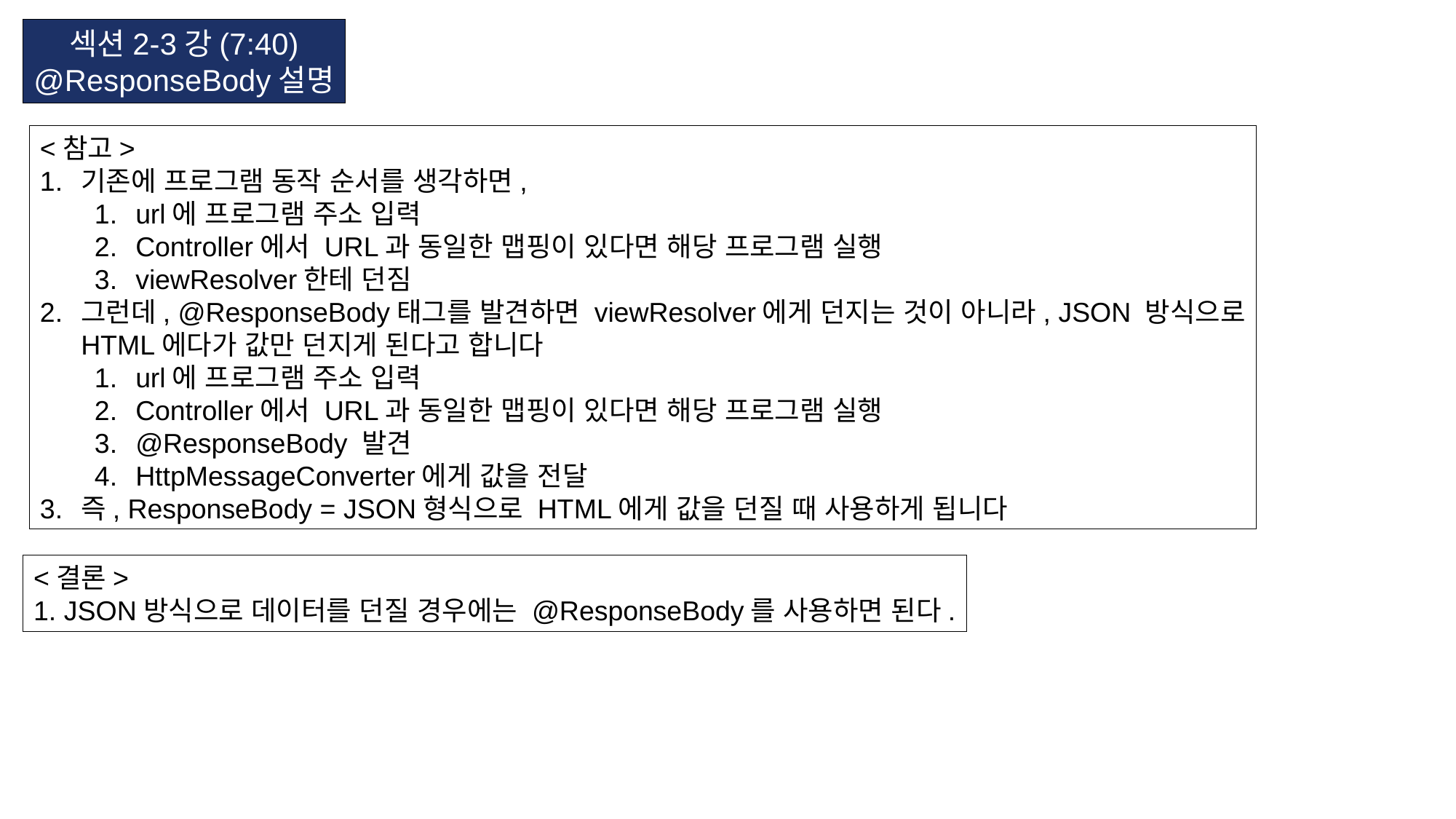

섹션2-3강(7:40)
@ResponseBody설명
<참고>
기존에 프로그램 동작 순서를 생각하면,
url에 프로그램 주소 입력
Controller에서 URL과 동일한 맵핑이 있다면 해당 프로그램 실행
viewResolver한테 던짐
그런데, @ResponseBody태그를 발견하면 viewResolver에게 던지는 것이 아니라, JSON 방식으로
HTML에다가 값만 던지게 된다고 합니다
url에 프로그램 주소 입력
Controller에서 URL과 동일한 맵핑이 있다면 해당 프로그램 실행
@ResponseBody 발견
HttpMessageConverter에게 값을 전달
즉, ResponseBody = JSON형식으로 HTML에게 값을 던질 때 사용하게 됩니다
<결론>
1. JSON방식으로 데이터를 던질 경우에는 @ResponseBody를 사용하면 된다.